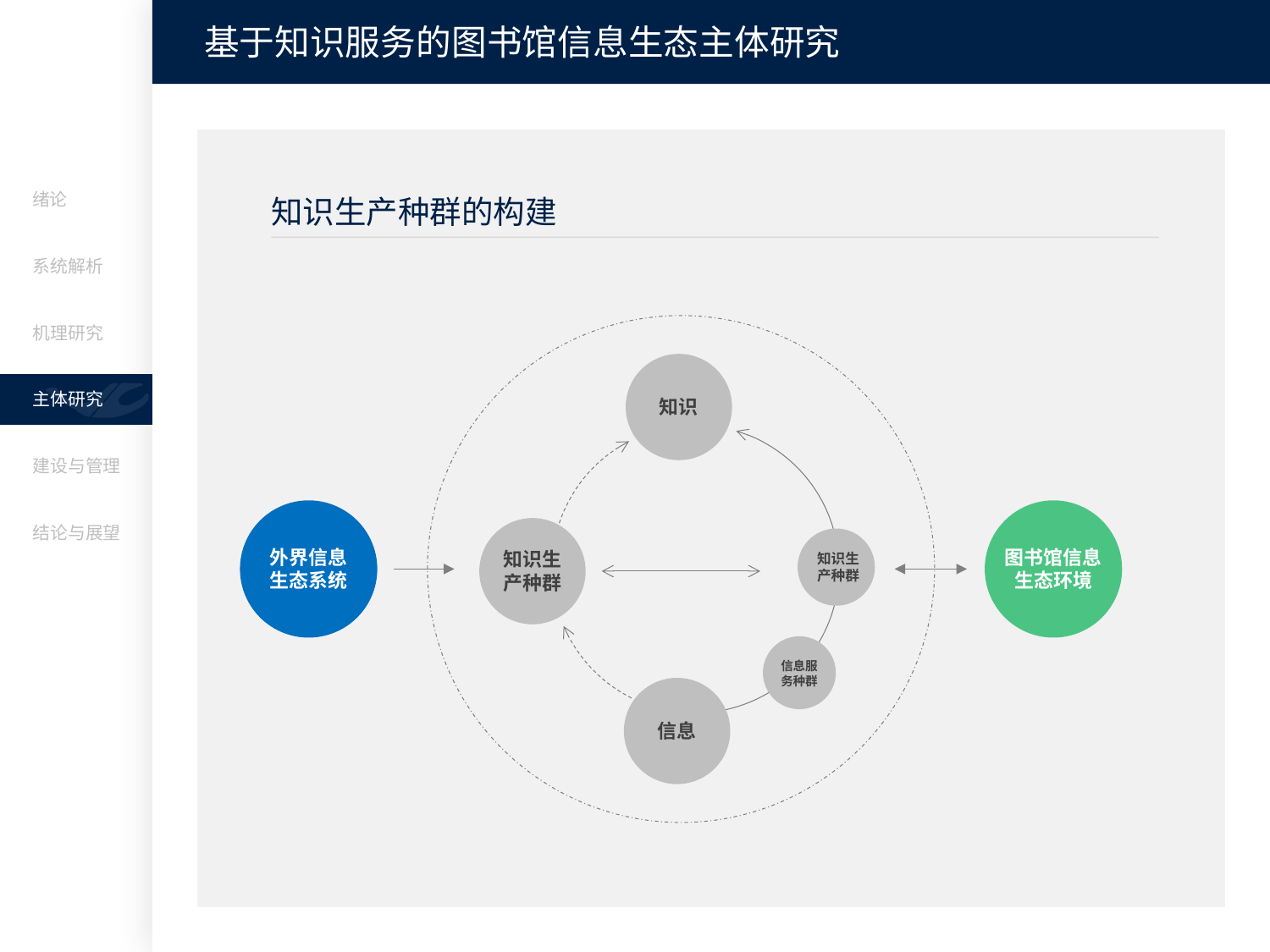

基于知识服务的图书馆信息生态主体研究

绪论
知识生产种群的构建

系统解析
机理研究

知识

主体研究

建设与管理

外界信息
生态系统

图书馆信息
生态环境
结论与展望

知识生
产种群

知识生
产种群

信息服
务种群

信息